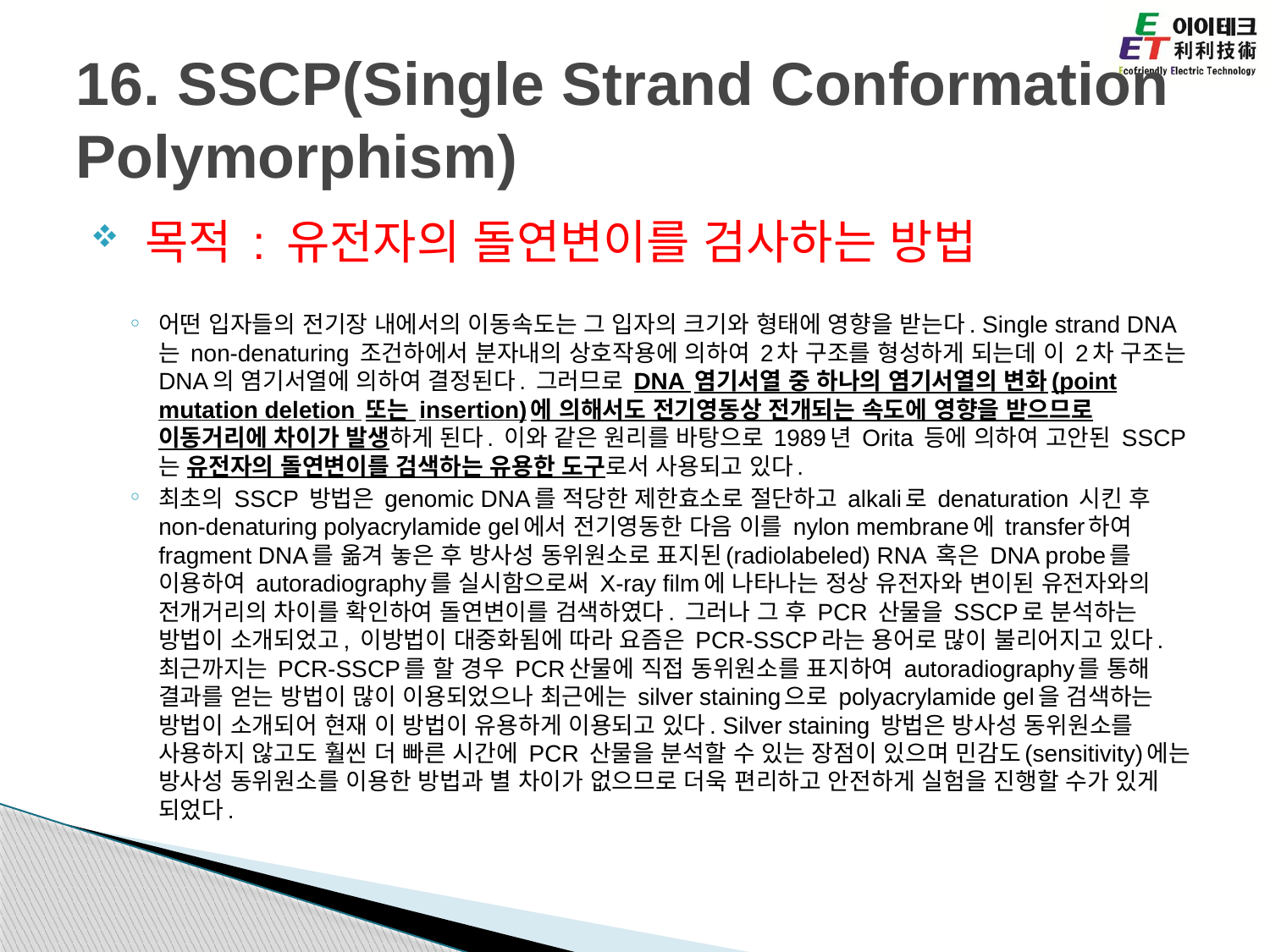

# 16. SSCP(Single Strand Conformation Polymorphism)
 목적 : 유전자의 돌연변이를 검사하는 방법

어떤 입자들의 전기장 내에서의 이동속도는 그 입자의 크기와 형태에 영향을 받는다. Single strand DNA는 non-denaturing 조건하에서 분자내의 상호작용에 의하여 2차 구조를 형성하게 되는데 이 2차 구조는 DNA의 염기서열에 의하여 결정된다. 그러므로 DNA 염기서열 중 하나의 염기서열의 변화(point mutation deletion 또는 insertion)에 의해서도 전기영동상 전개되는 속도에 영향을 받으므로 이동거리에 차이가 발생하게 된다. 이와 같은 원리를 바탕으로 1989년 Orita 등에 의하여 고안된 SSCP는 유전자의 돌연변이를 검색하는 유용한 도구로서 사용되고 있다.
최초의 SSCP 방법은 genomic DNA를 적당한 제한효소로 절단하고 alkali로 denaturation 시킨 후 non-denaturing polyacrylamide gel에서 전기영동한 다음 이를 nylon membrane에 transfer하여 fragment DNA를 옮겨 놓은 후 방사성 동위원소로 표지된(radiolabeled) RNA 혹은 DNA probe를 이용하여 autoradiography를 실시함으로써 X-ray film에 나타나는 정상 유전자와 변이된 유전자와의 전개거리의 차이를 확인하여 돌연변이를 검색하였다. 그러나 그 후 PCR 산물을 SSCP로 분석하는 방법이 소개되었고, 이방법이 대중화됨에 따라 요즘은 PCR-SSCP라는 용어로 많이 불리어지고 있다. 최근까지는 PCR-SSCP를 할 경우 PCR산물에 직접 동위원소를 표지하여 autoradiography를 통해 결과를 얻는 방법이 많이 이용되었으나 최근에는 silver staining으로 polyacrylamide gel을 검색하는 방법이 소개되어 현재 이 방법이 유용하게 이용되고 있다. Silver staining 방법은 방사성 동위원소를 사용하지 않고도 훨씬 더 빠른 시간에 PCR 산물을 분석할 수 있는 장점이 있으며 민감도(sensitivity)에는 방사성 동위원소를 이용한 방법과 별 차이가 없으므로 더욱 편리하고 안전하게 실험을 진행할 수가 있게 되었다.